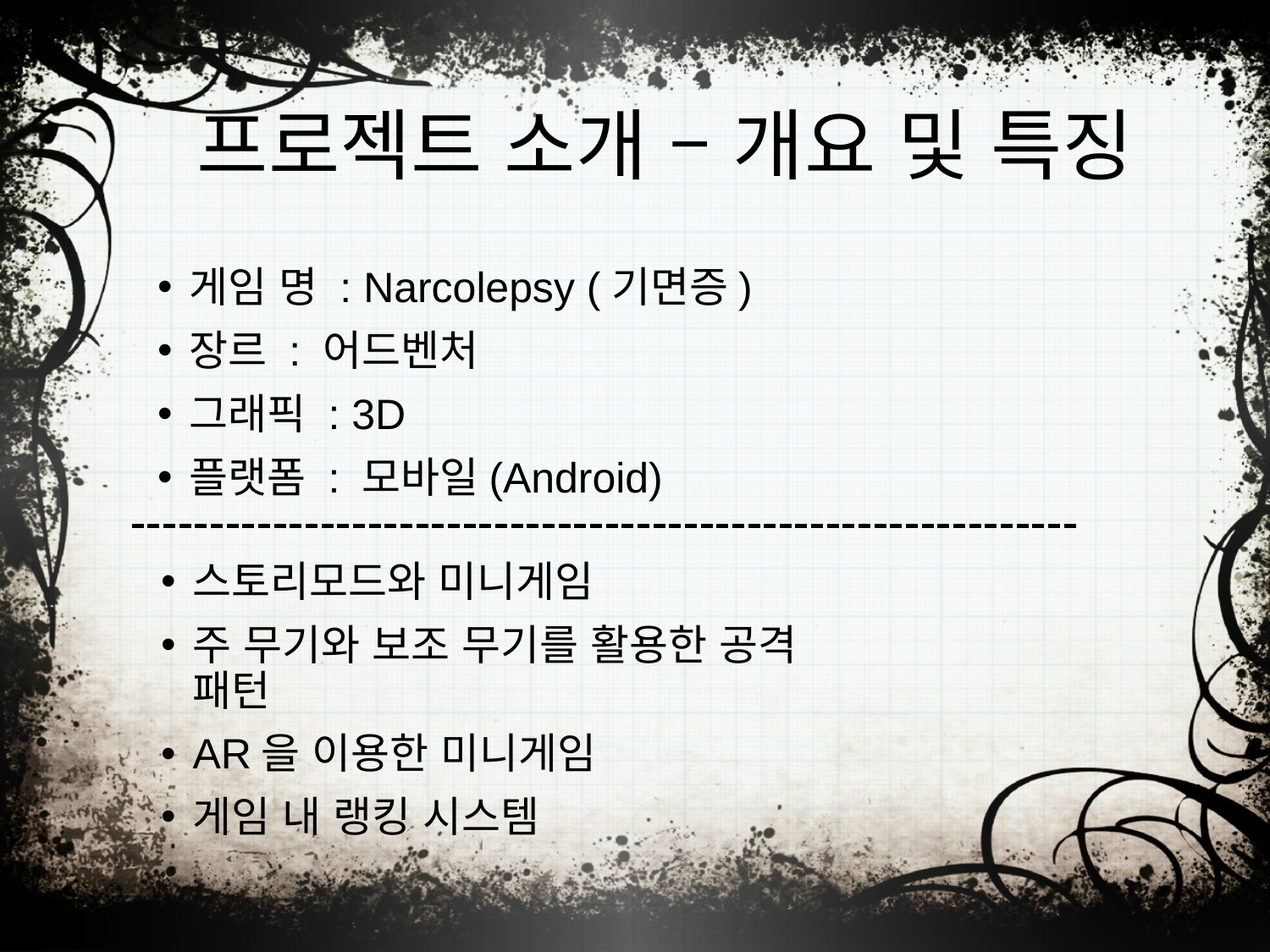

# 프로젝트 소개 – 개요 및 특징
게임 명 : Narcolepsy (기면증)
장르 : 어드벤처
그래픽 : 3D
플랫폼 : 모바일(Android)

스토리모드와 미니게임
주 무기와 보조 무기를 활용한 공격 패턴
AR을 이용한 미니게임
게임 내 랭킹 시스템